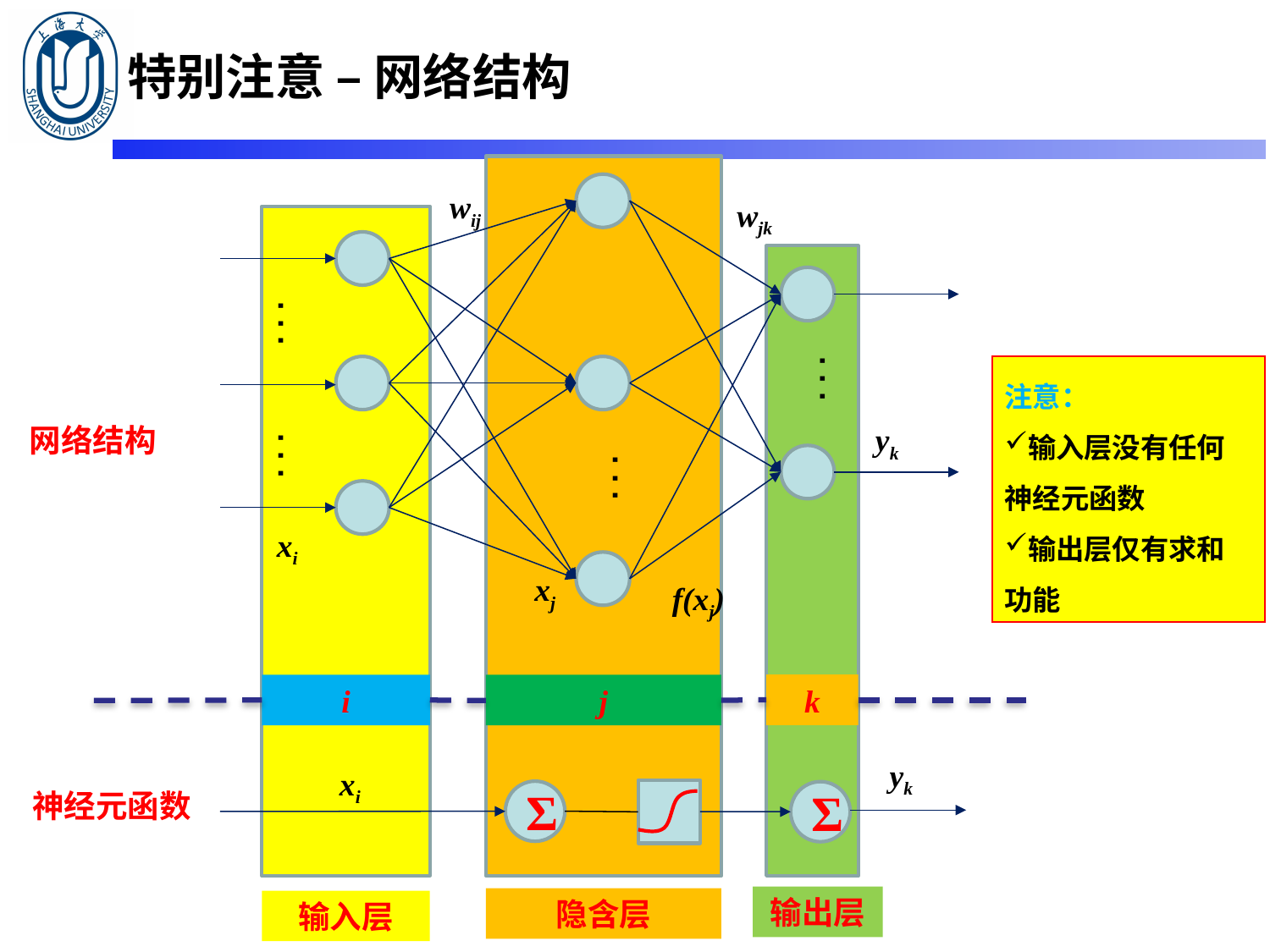

特别注意 – 网络结构

wij
wjk

. . .
. . .

yk
. . .
. . .

xi

xj
f(xj)

k
i
j
yk
xi

Σ

Σ
注意：
输入层没有任何神经元函数
输出层仅有求和功能
网络结构
神经元函数
输出层
隐含层
输入层